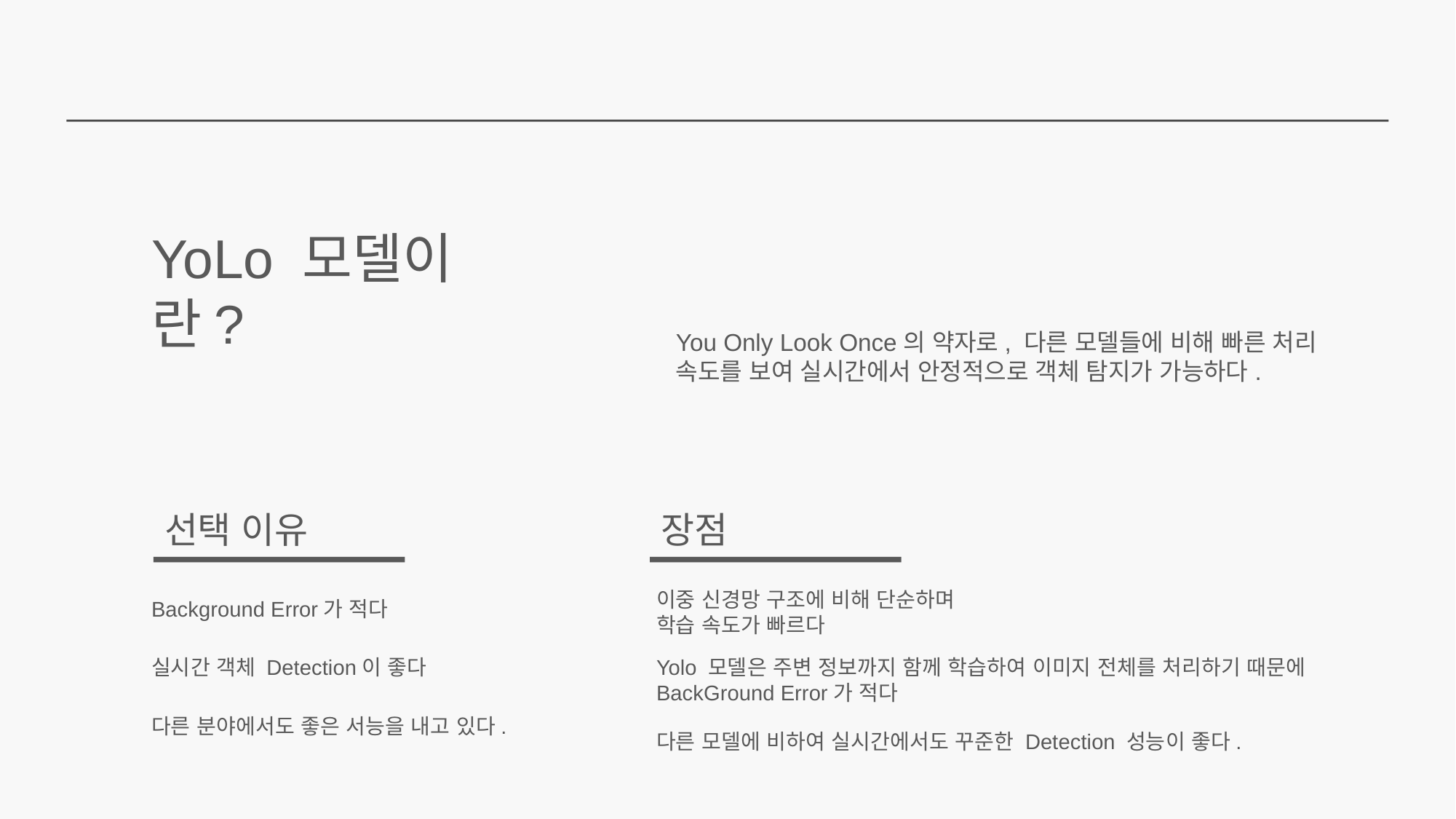

YoLo 모델이란?
You Only Look Once의 약자로, 다른 모델들에 비해 빠른 처리 속도를 보여 실시간에서 안정적으로 객체 탐지가 가능하다.
선택 이유
장점

이중 신경망 구조에 비해 단순하며
학습 속도가 빠르다
Background Error가 적다
실시간 객체 Detection이 좋다
Yolo 모델은 주변 정보까지 함께 학습하여 이미지 전체를 처리하기 때문에
BackGround Error가 적다
다른 분야에서도 좋은 서능을 내고 있다.
다른 모델에 비하여 실시간에서도 꾸준한 Detection 성능이 좋다.